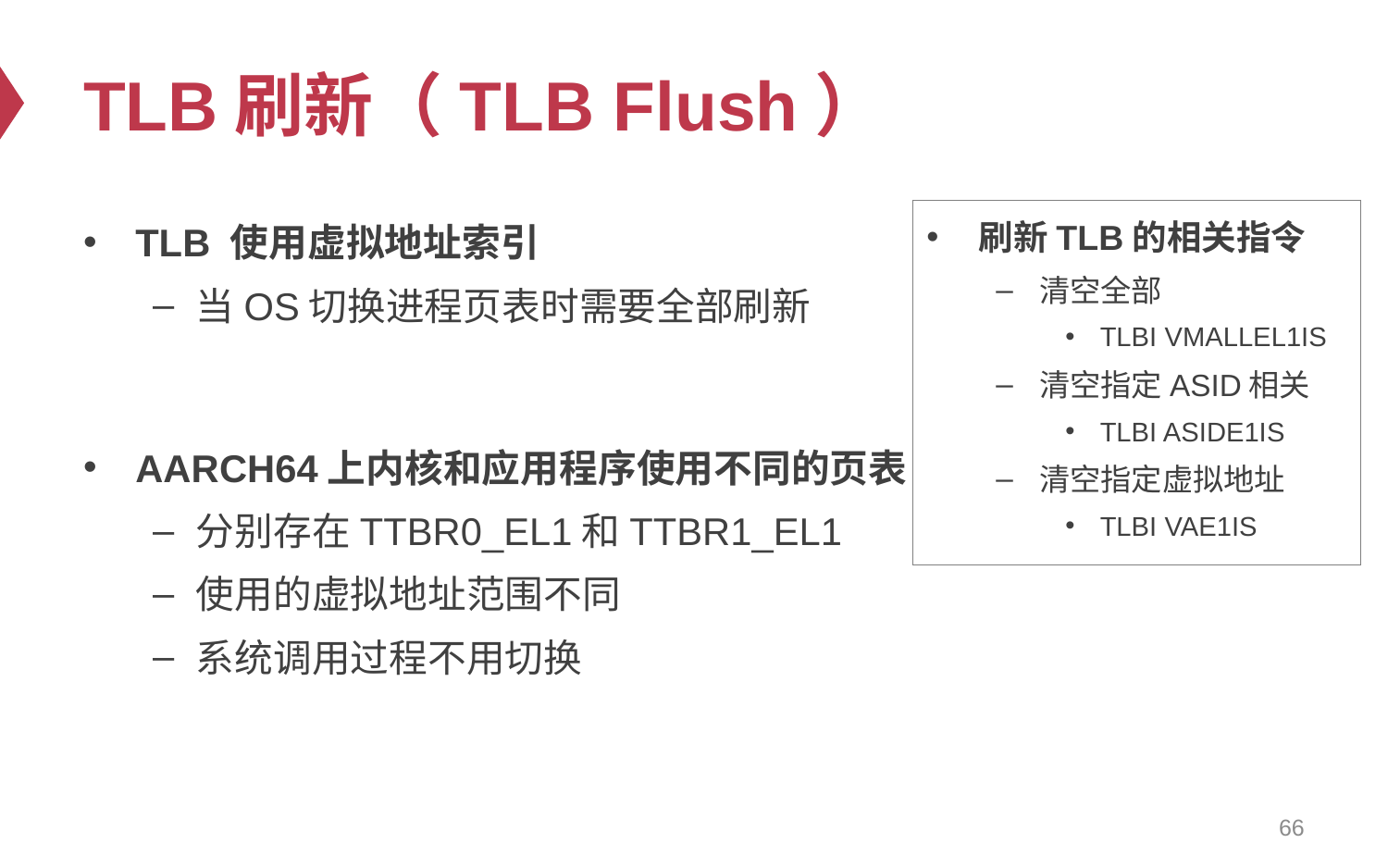

# TLB刷新（TLB Flush）
刷新TLB的相关指令
清空全部
TLBI VMALLEL1IS
清空指定ASID相关
TLBI ASIDE1IS
清空指定虚拟地址
TLBI VAE1IS
TLB 使用虚拟地址索引
当OS切换进程页表时需要全部刷新

AARCH64上内核和应用程序使用不同的页表
分别存在TTBR0_EL1和TTBR1_EL1
使用的虚拟地址范围不同
系统调用过程不用切换
66